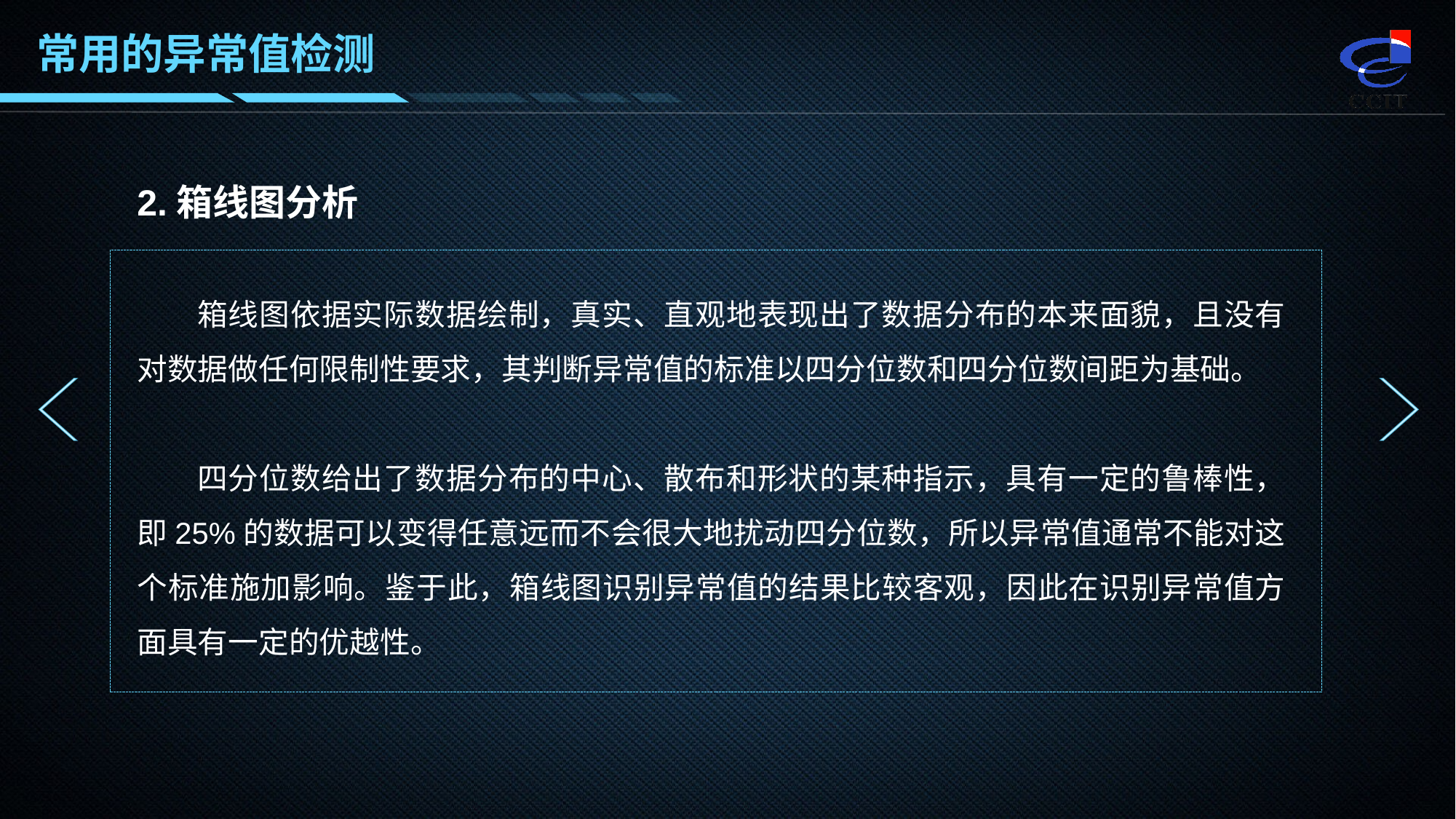

常用的异常值检测
2.箱线图分析

箱线图依据实际数据绘制，真实、直观地表现出了数据分布的本来面貌，且没有对数据做任何限制性要求，其判断异常值的标准以四分位数和四分位数间距为基础。

四分位数给出了数据分布的中心、散布和形状的某种指示，具有一定的鲁棒性，即25%的数据可以变得任意远而不会很大地扰动四分位数，所以异常值通常不能对这个标准施加影响。鉴于此，箱线图识别异常值的结果比较客观，因此在识别异常值方面具有一定的优越性。